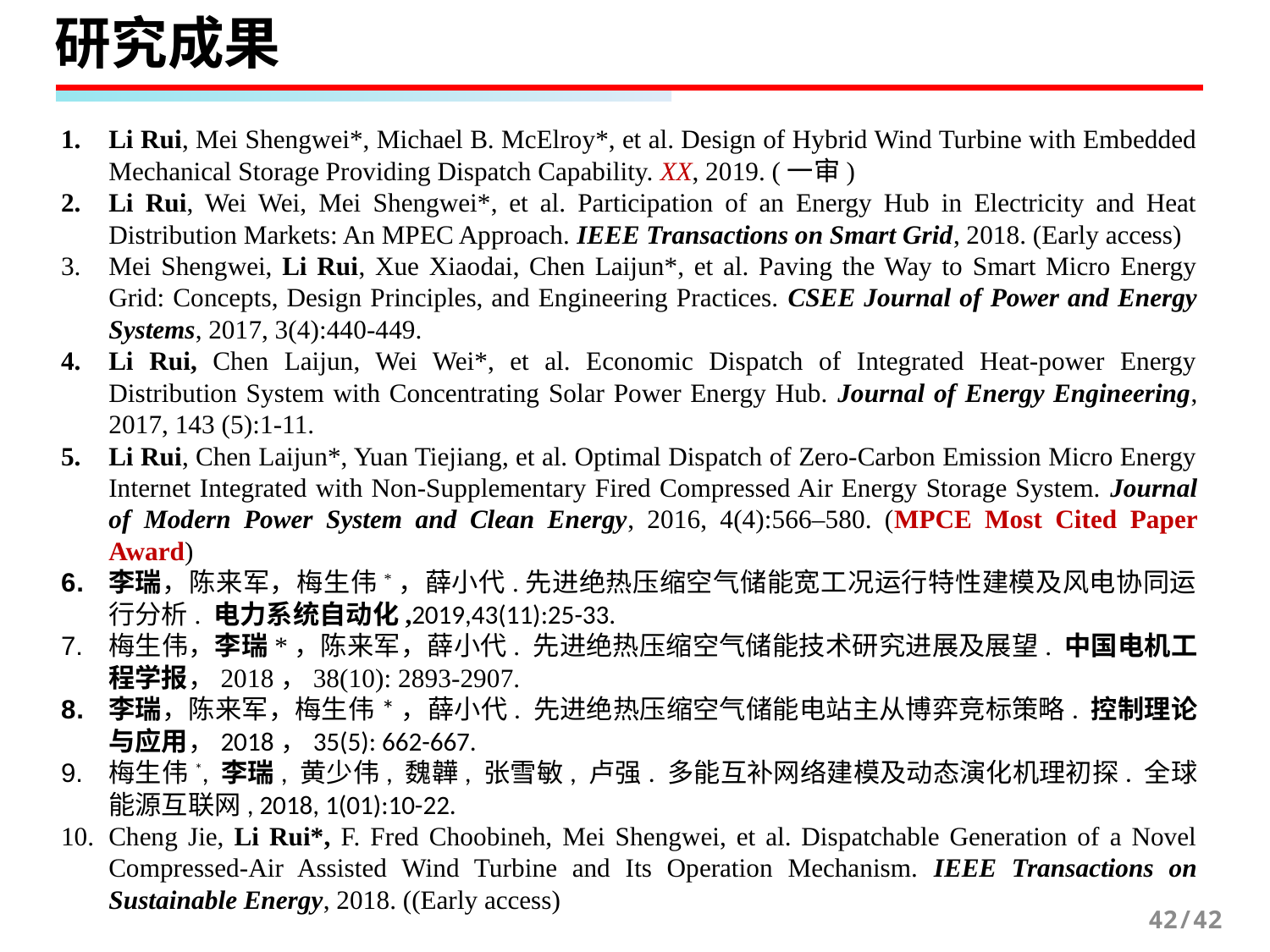

研究成果
Li Rui, Mei Shengwei*, Michael B. McElroy*, et al. Design of Hybrid Wind Turbine with Embedded Mechanical Storage Providing Dispatch Capability. XX, 2019. (一审)
Li Rui, Wei Wei, Mei Shengwei*, et al. Participation of an Energy Hub in Electricity and Heat Distribution Markets: An MPEC Approach. IEEE Transactions on Smart Grid, 2018. (Early access)
Mei Shengwei, Li Rui, Xue Xiaodai, Chen Laijun*, et al. Paving the Way to Smart Micro Energy Grid: Concepts, Design Principles, and Engineering Practices. CSEE Journal of Power and Energy Systems, 2017, 3(4):440-449.
Li Rui, Chen Laijun, Wei Wei*, et al. Economic Dispatch of Integrated Heat-power Energy Distribution System with Concentrating Solar Power Energy Hub. Journal of Energy Engineering, 2017, 143 (5):1-11.
Li Rui, Chen Laijun*, Yuan Tiejiang, et al. Optimal Dispatch of Zero-Carbon Emission Micro Energy Internet Integrated with Non-Supplementary Fired Compressed Air Energy Storage System. Journal of Modern Power System and Clean Energy, 2016, 4(4):566–580. (MPCE Most Cited Paper Award)
李瑞，陈来军，梅生伟*，薛小代.先进绝热压缩空气储能宽工况运行特性建模及风电协同运行分析. 电力系统自动化,2019,43(11):25-33.
梅生伟，李瑞*，陈来军，薛小代. 先进绝热压缩空气储能技术研究进展及展望. 中国电机工程学报，2018，38(10): 2893-2907.
李瑞，陈来军，梅生伟*，薛小代. 先进绝热压缩空气储能电站主从博弈竞标策略. 控制理论与应用，2018，35(5): 662-667.
梅生伟*, 李瑞, 黄少伟, 魏韡, 张雪敏, 卢强. 多能互补网络建模及动态演化机理初探. 全球能源互联网, 2018, 1(01):10-22.
Cheng Jie, Li Rui*, F. Fred Choobineh, Mei Shengwei, et al. Dispatchable Generation of a Novel Compressed-Air Assisted Wind Turbine and Its Operation Mechanism. IEEE Transactions on Sustainable Energy, 2018. ((Early access)
42/42